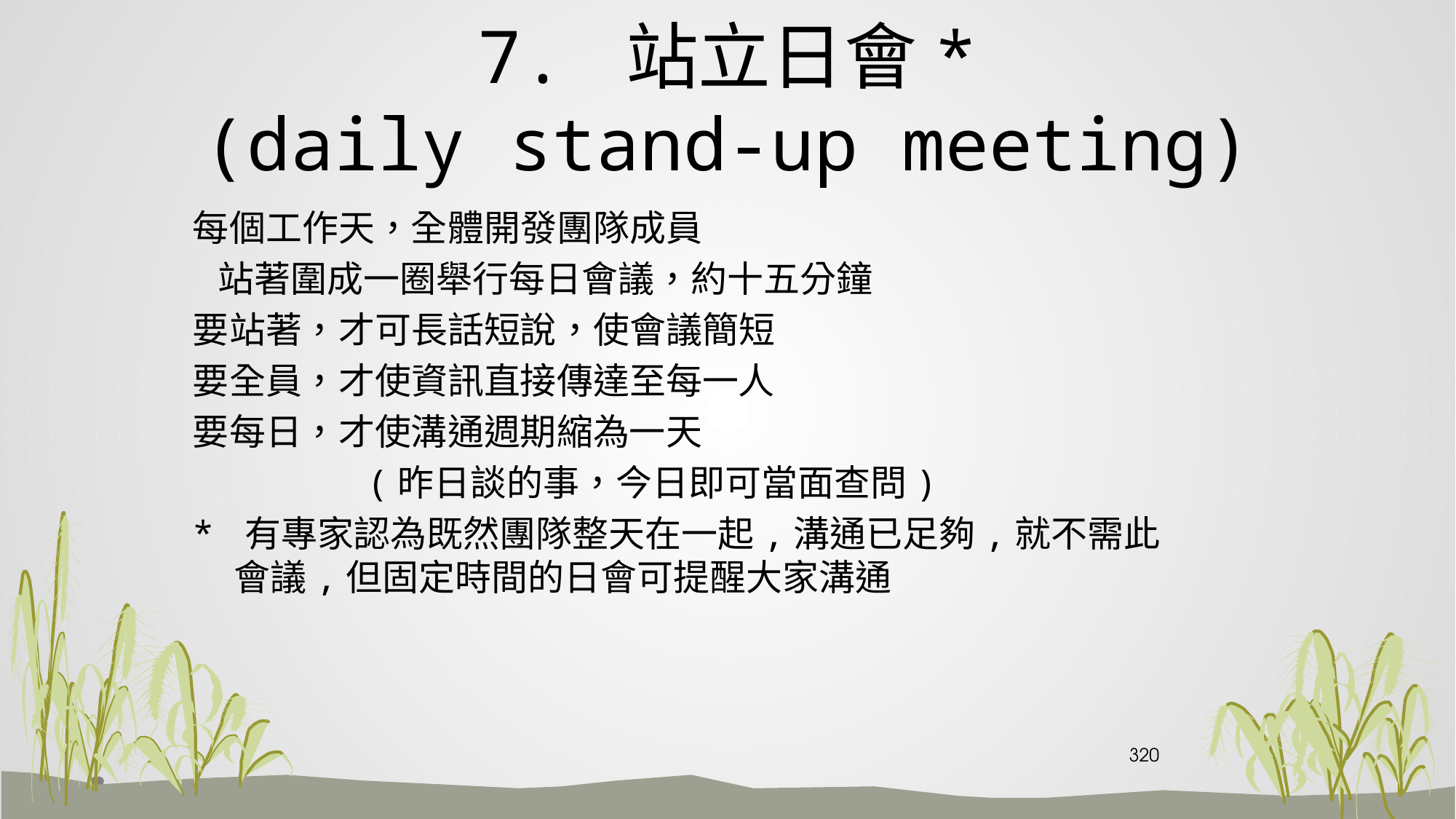

# 7. 站立日會* (daily stand-up meeting)
每個工作天，全體開發團隊成員
  站著圍成一圈舉行每日會議，約十五分鐘
要站著，才可長話短說，使會議簡短
要全員，才使資訊直接傳達至每一人
要每日，才使溝通週期縮為一天
        (昨日談的事，今日即可當面查問)
* 有專家認為既然團隊整天在一起,溝通已足夠,就不需此會議,但固定時間的日會可提醒大家溝通
320